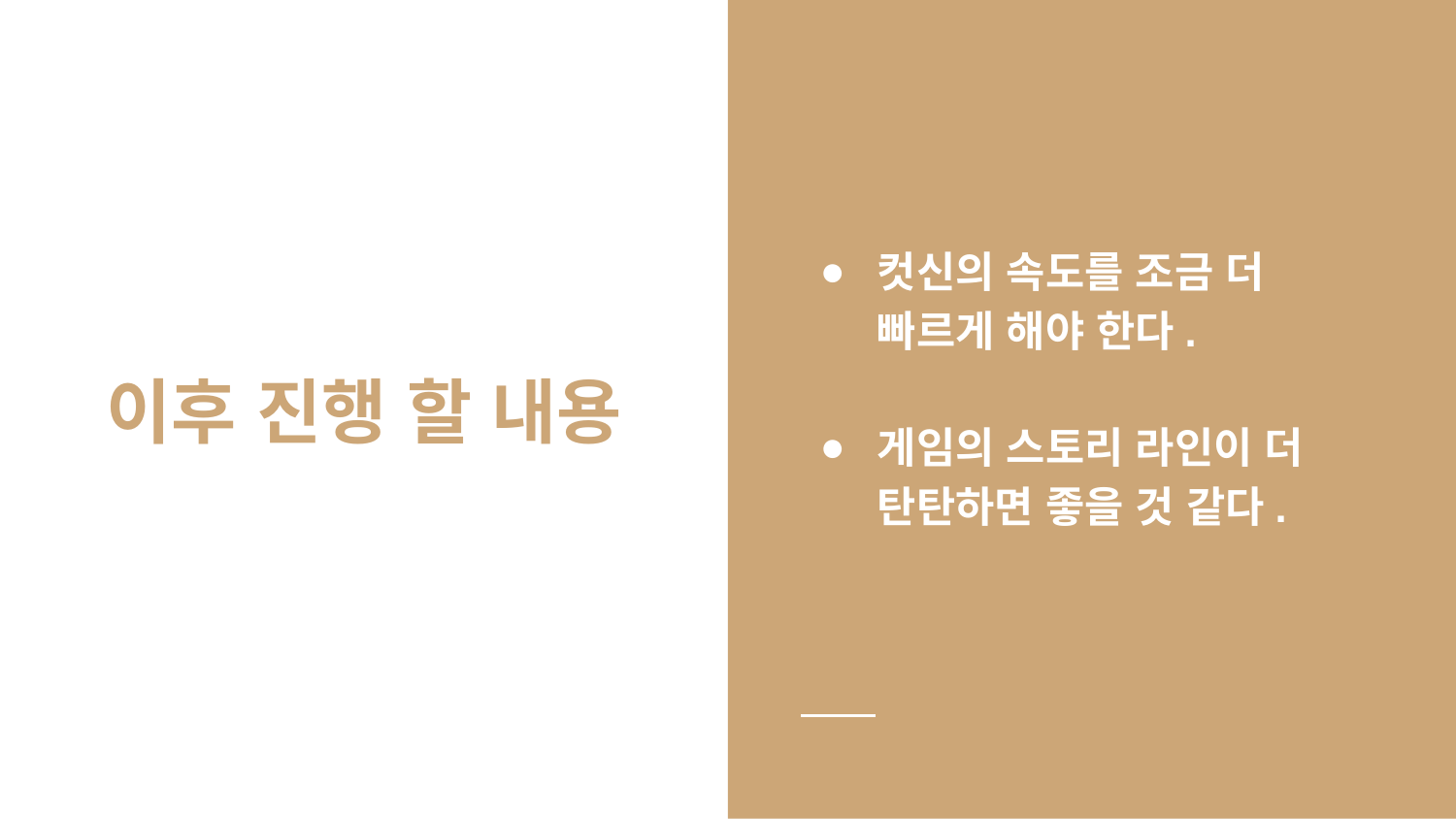

컷신의 속도를 조금 더 빠르게 해야 한다.

게임의 스토리 라인이 더 탄탄하면 좋을 것 같다.

# 이후 진행 할 내용